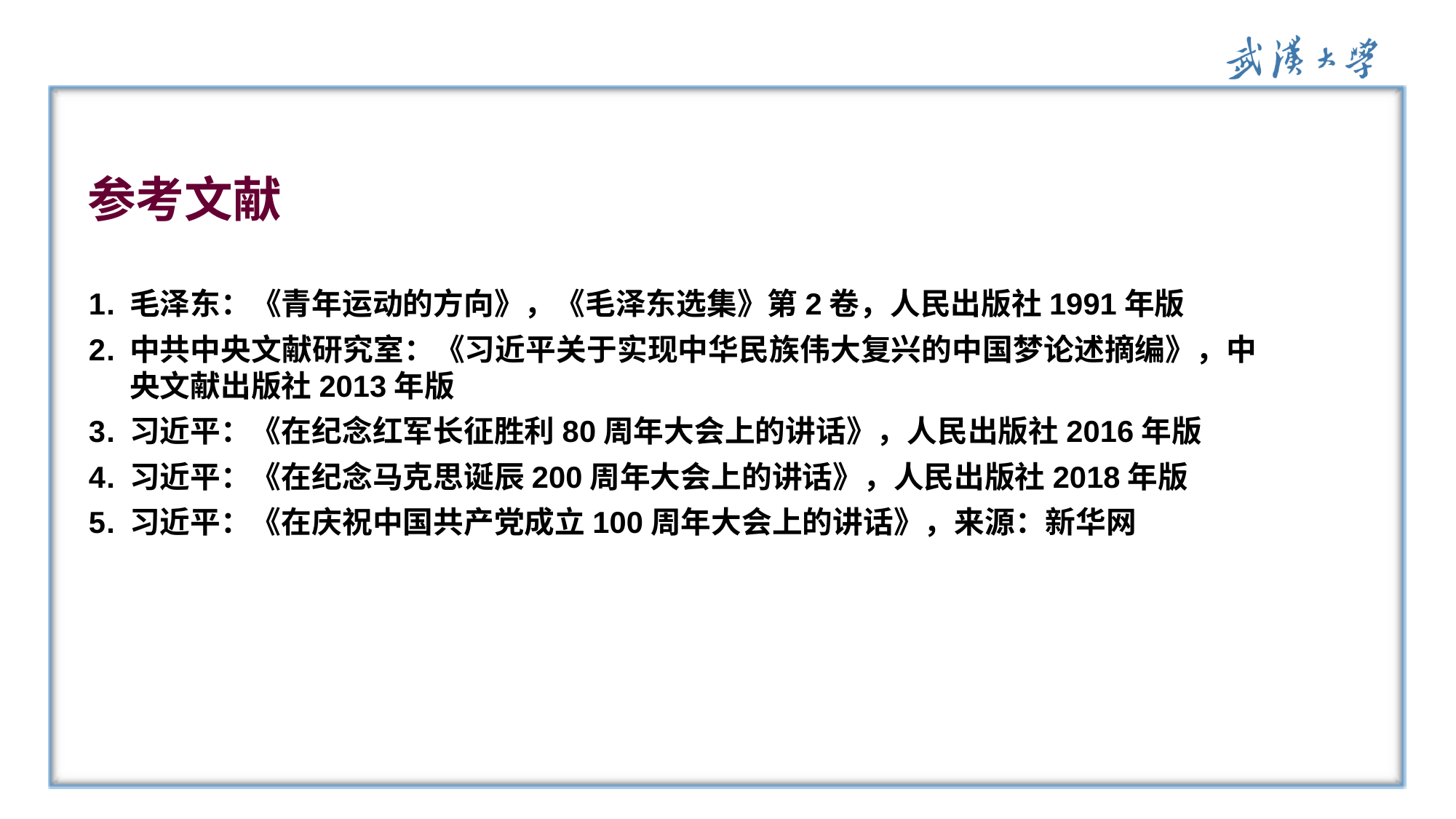

参考文献
毛泽东：《青年运动的方向》，《毛泽东选集》第2卷，人民出版社1991年版
中共中央文献研究室：《习近平关于实现中华民族伟大复兴的中国梦论述摘编》，中央文献出版社2013年版
习近平：《在纪念红军长征胜利80周年大会上的讲话》，人民出版社2016年版
习近平：《在纪念马克思诞辰200周年大会上的讲话》，人民出版社2018年版
习近平：《在庆祝中国共产党成立100周年大会上的讲话》，来源：新华网